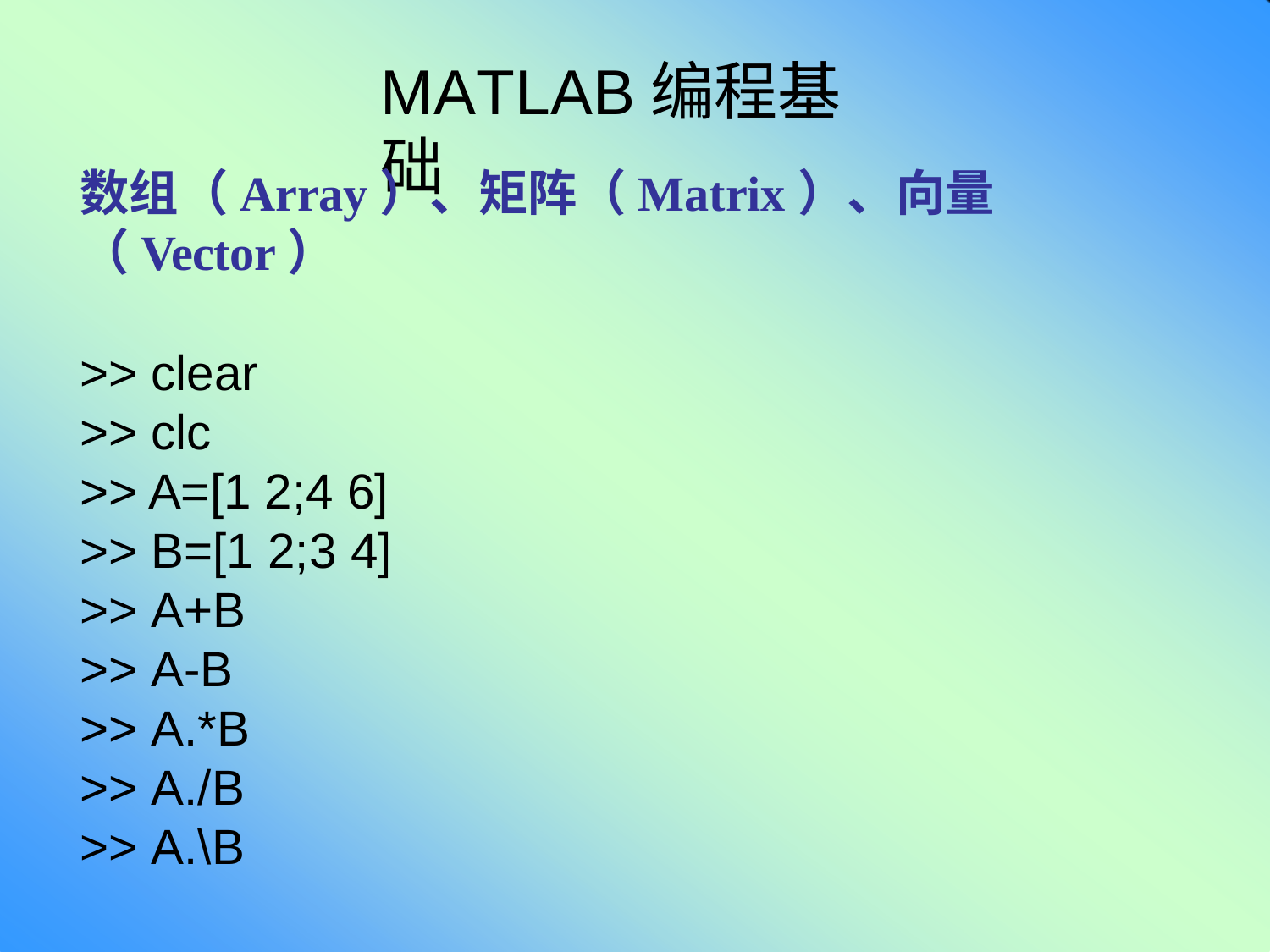

# MATLAB编程基础
数组（Array）、矩阵（Matrix）、向量（Vector）

>> clear
>> clc
>> A=[1 2;4 6]
>> B=[1 2;3 4]
>> A+B
>> A-B
>> A.*B
>> A./B
>> A.\B